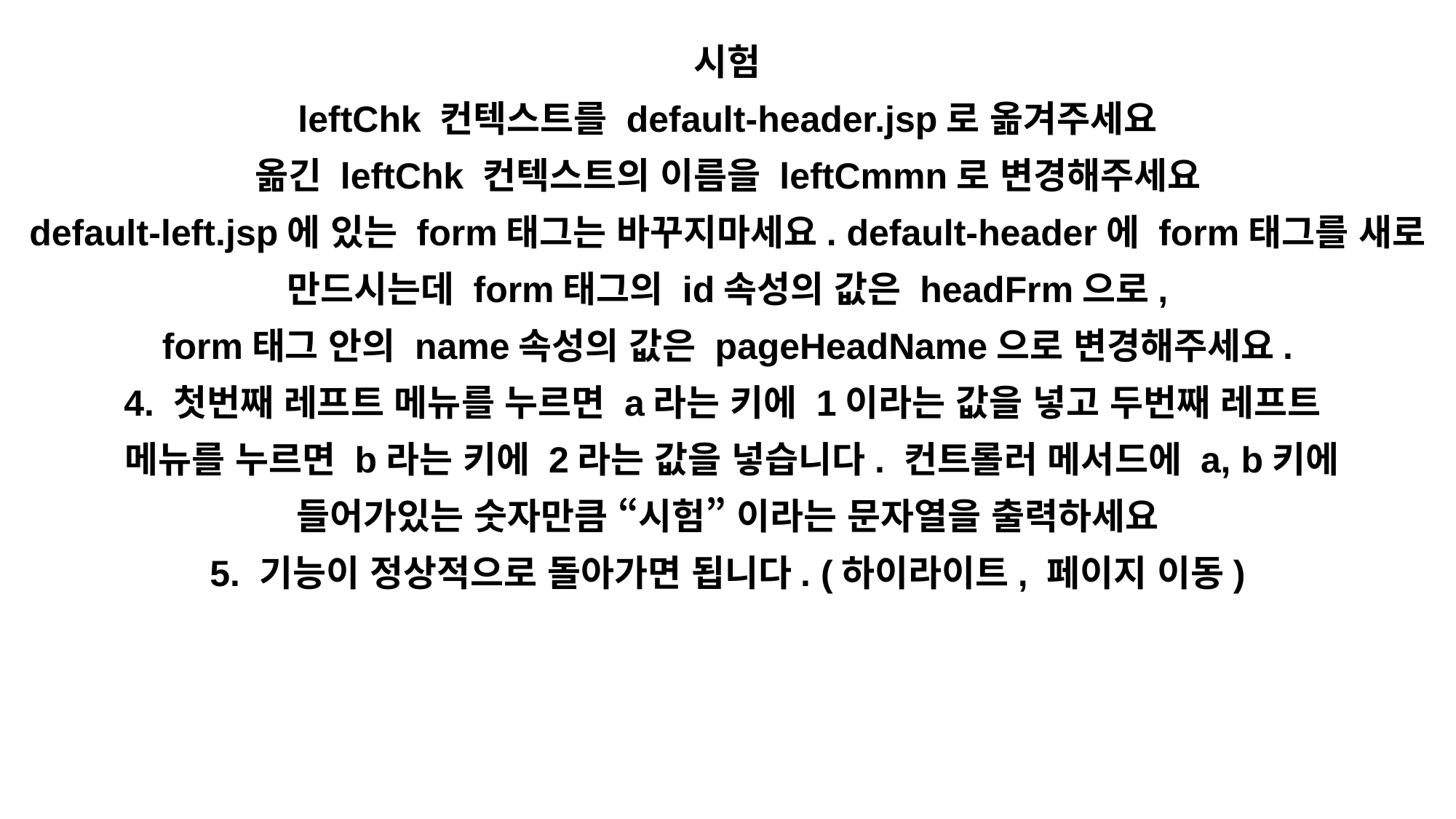

시험
leftChk 컨텍스트를 default-header.jsp로 옮겨주세요
옮긴 leftChk 컨텍스트의 이름을 leftCmmn로 변경해주세요
default-left.jsp에 있는 form태그는 바꾸지마세요. default-header에 form태그를 새로 만드시는데 form태그의 id속성의 값은 headFrm으로,
form태그 안의 name속성의 값은 pageHeadName으로 변경해주세요.
4. 첫번째 레프트 메뉴를 누르면 a라는 키에 1이라는 값을 넣고 두번째 레프트
   메뉴를 누르면 b라는 키에 2라는 값을 넣습니다. 컨트롤러 메서드에 a, b키에    들어가있는 숫자만큼 “시험” 이라는 문자열을 출력하세요
5. 기능이 정상적으로 돌아가면 됩니다. (하이라이트, 페이지 이동)